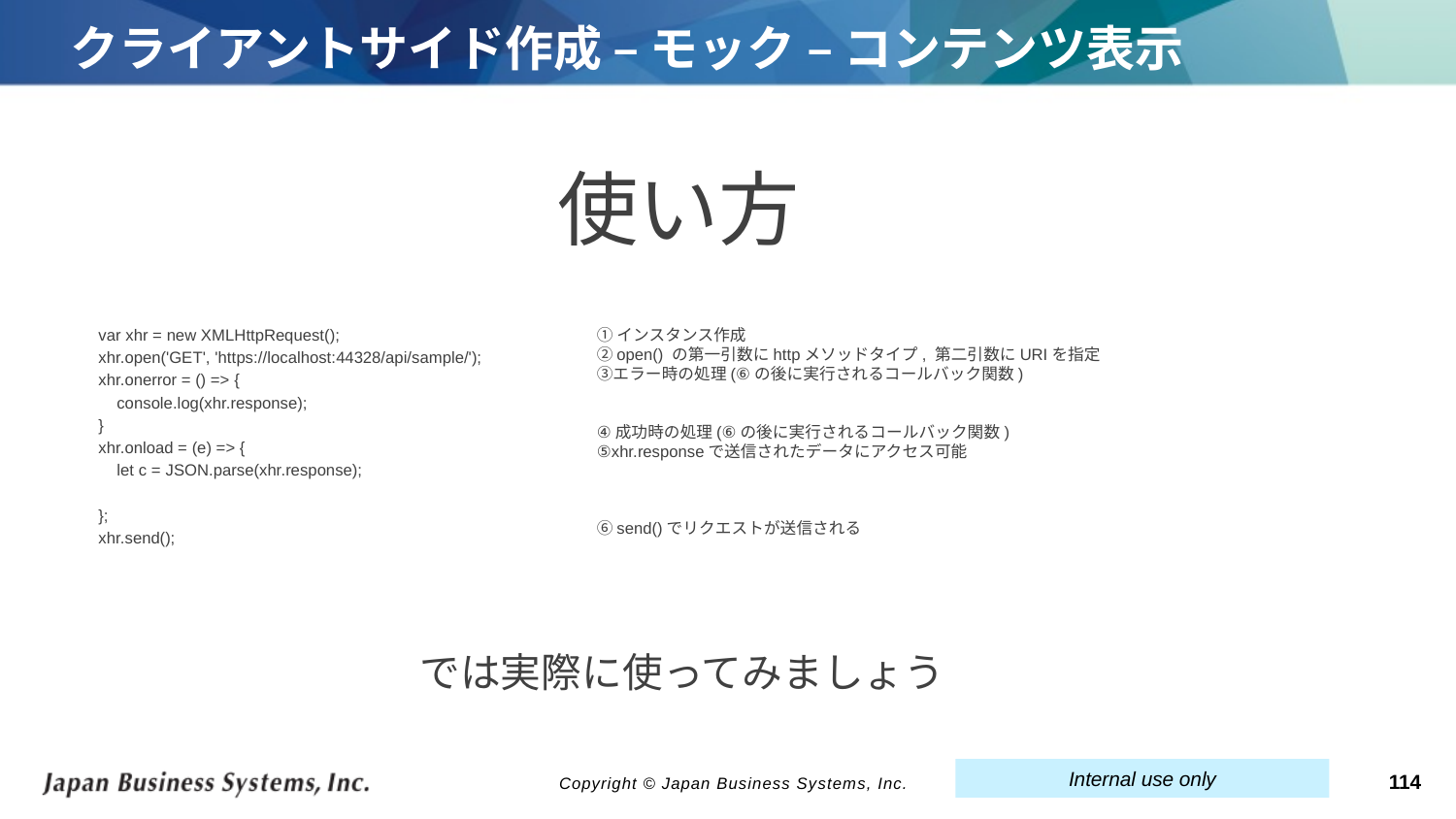

# クライアントサイド作成 – モック – コンテンツ表示
使い方
var xhr = new XMLHttpRequest();
xhr.open('GET', 'https://localhost:44328/api/sample/');
xhr.onerror = () => {
    console.log(xhr.response);
}
xhr.onload = (e) => {
    let c = JSON.parse(xhr.response);

};
xhr.send();
①インスタンス作成
②open() の第一引数にhttpメソッドタイプ, 第二引数にURIを指定
③エラー時の処理(⑥の後に実行されるコールバック関数)
④成功時の処理(⑥の後に実行されるコールバック関数)
⑤xhr.responseで送信されたデータにアクセス可能
⑥send()でリクエストが送信される
では実際に使ってみましょう